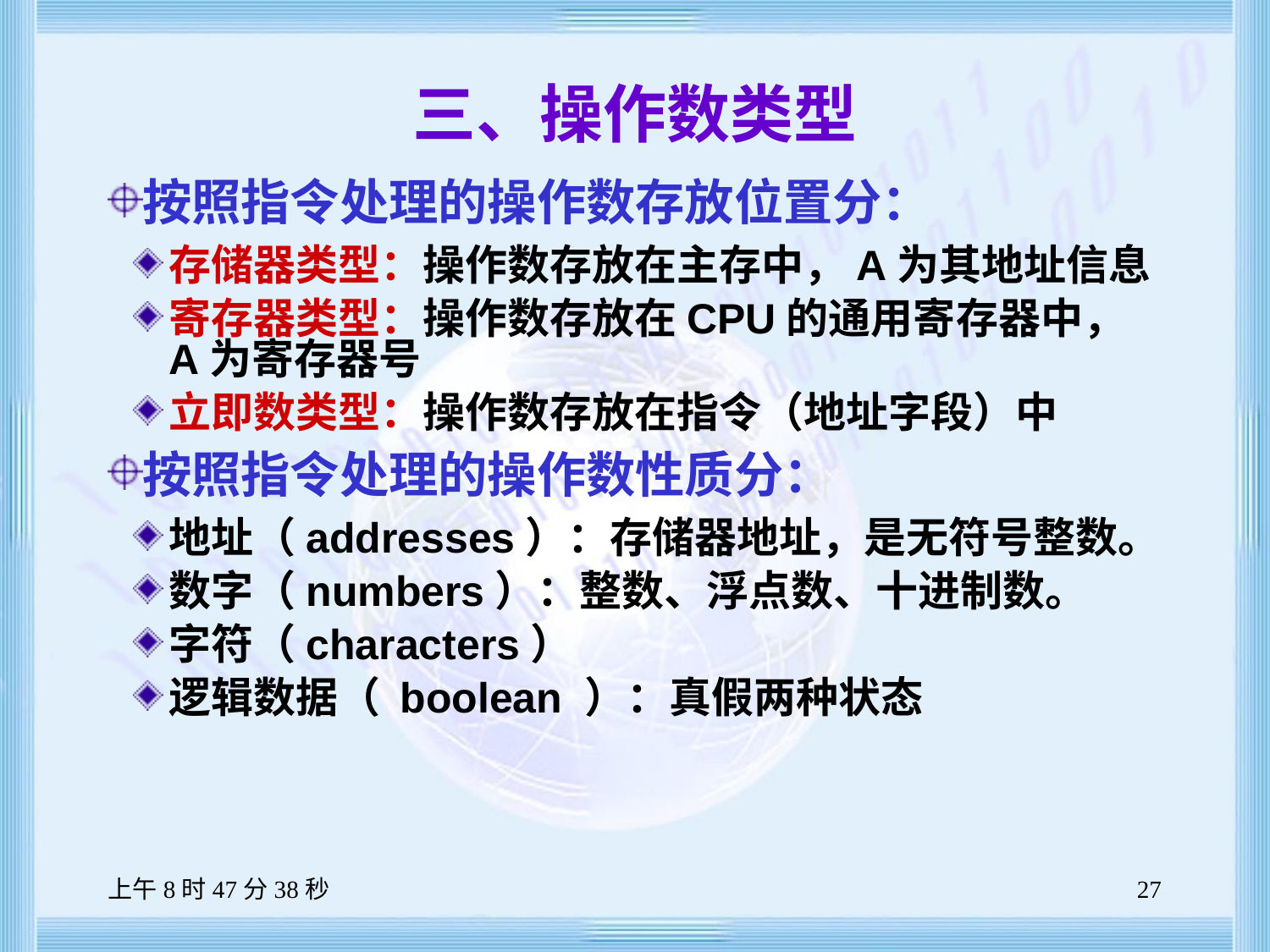

# 三、操作数类型
按照指令处理的操作数存放位置分：
存储器类型：操作数存放在主存中，A为其地址信息
寄存器类型：操作数存放在CPU的通用寄存器中，A为寄存器号
立即数类型：操作数存放在指令（地址字段）中
按照指令处理的操作数性质分：
地址（addresses）：存储器地址，是无符号整数。
数字（numbers）：整数、浮点数、十进制数。
字符（characters）
逻辑数据（ boolean ）：真假两种状态
上午8时47分38秒
27